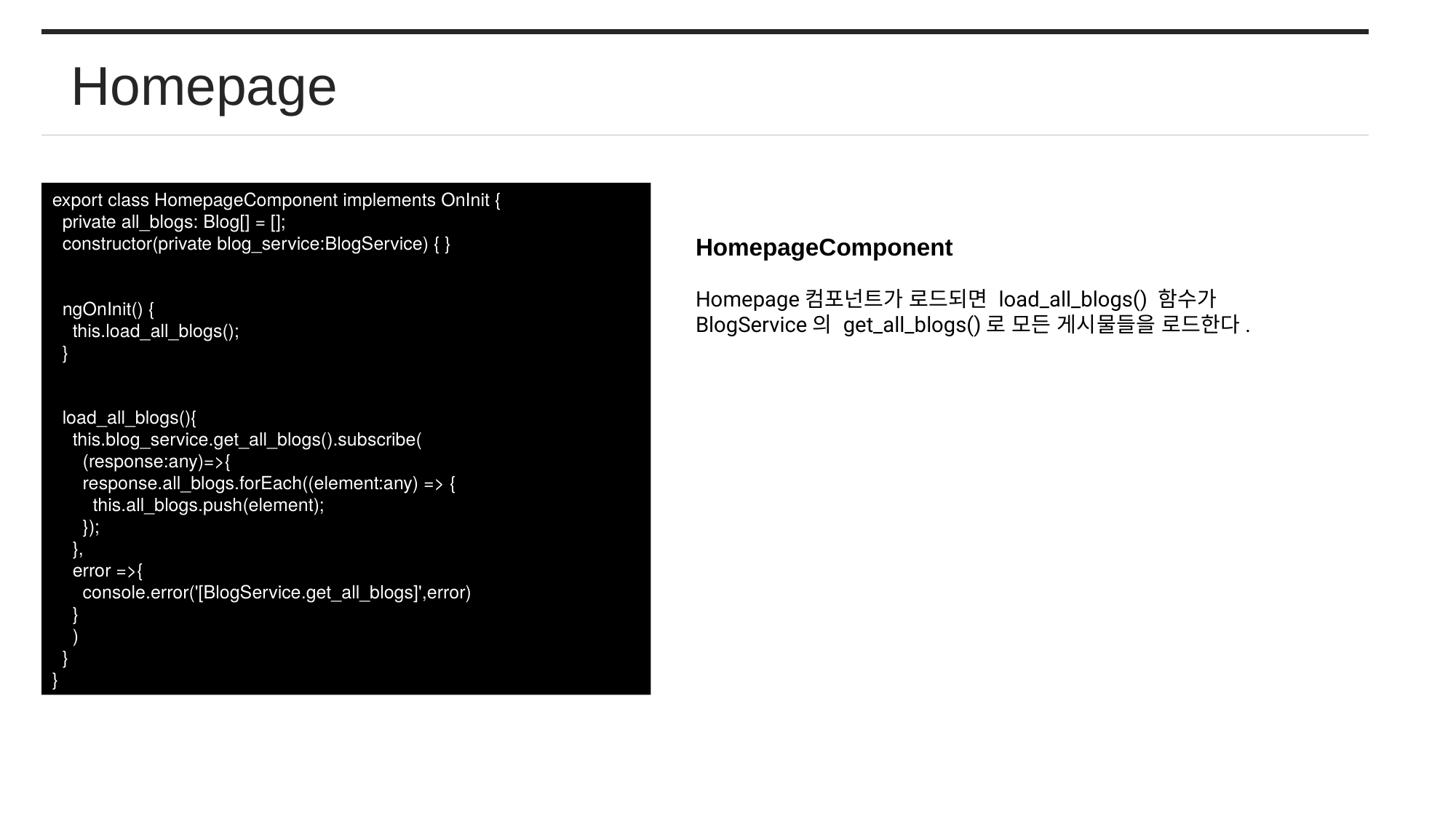

Homepage
export class HomepageComponent implements OnInit {
  private all_blogs: Blog[] = [];
  constructor(private blog_service:BlogService) { }

  ngOnInit() {
    this.load_all_blogs();
  }

  load_all_blogs(){
    this.blog_service.get_all_blogs().subscribe(
      (response:any)=>{
      response.all_blogs.forEach((element:any) => {
        this.all_blogs.push(element);
      });
    },
    error =>{
      console.error('[BlogService.get_all_blogs]',error)
    }
    )
  }
}
HomepageComponent

Homepage컴포넌트가 로드되면 load_all_blogs() 함수가 BlogService의 get_all_blogs()로 모든 게시물들을 로드한다.